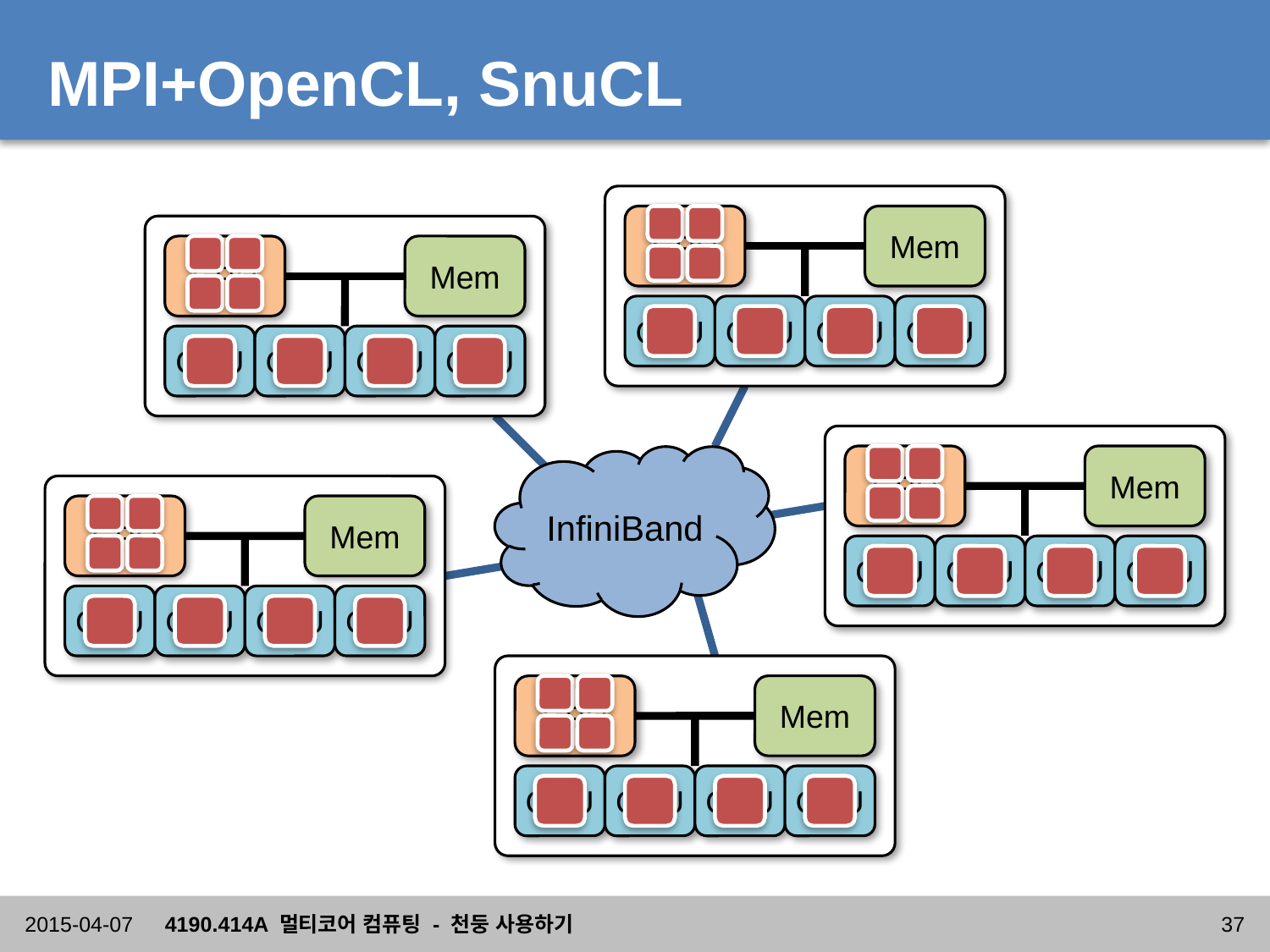

# MPI+OpenCL, SnuCL

CPU
Mem

CPU
Mem

GPU
GPU
GPU
GPU

GPU
GPU
GPU
GPU

InfiniBand

CPU
Mem

Mem
CPU

GPU
GPU
GPU
GPU

GPU
GPU
GPU
GPU

Mem
CPU

GPU
GPU
GPU
GPU

2015-04-07
4190.414A 멀티코어 컴퓨팅 - 천둥 사용하기
37